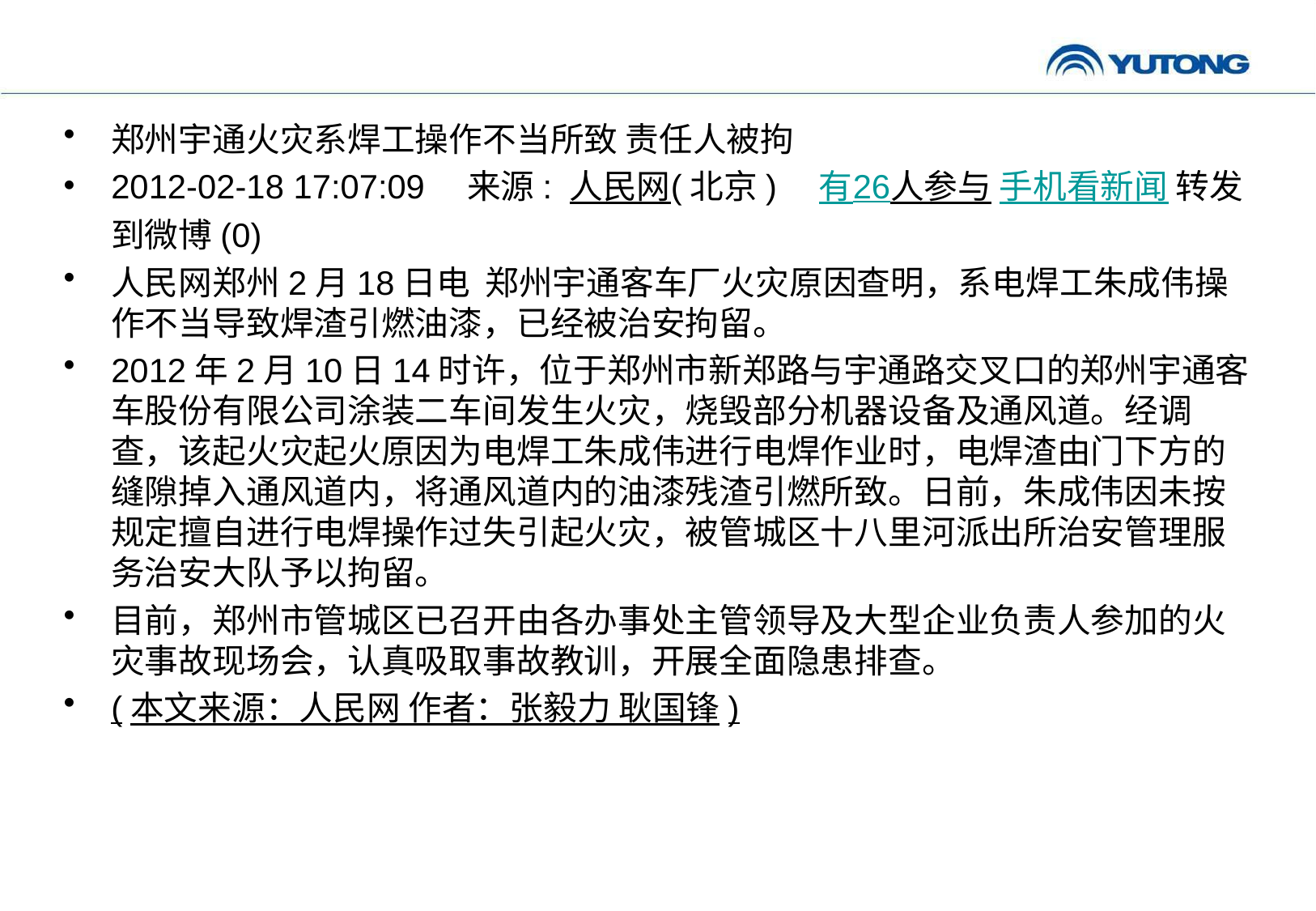

郑州宇通火灾系焊工操作不当所致 责任人被拘
2012-02-18 17:07:09　来源: 人民网(北京)　有26人参与 手机看新闻 转发到微博(0)
人民网郑州2月18日电  郑州宇通客车厂火灾原因查明，系电焊工朱成伟操作不当导致焊渣引燃油漆，已经被治安拘留。
2012年2月10日14时许，位于郑州市新郑路与宇通路交叉口的郑州宇通客车股份有限公司涂装二车间发生火灾，烧毁部分机器设备及通风道。经调查，该起火灾起火原因为电焊工朱成伟进行电焊作业时，电焊渣由门下方的缝隙掉入通风道内，将通风道内的油漆残渣引燃所致。日前，朱成伟因未按规定擅自进行电焊操作过失引起火灾，被管城区十八里河派出所治安管理服务治安大队予以拘留。
目前，郑州市管城区已召开由各办事处主管领导及大型企业负责人参加的火灾事故现场会，认真吸取事故教训，开展全面隐患排查。
(本文来源：人民网 作者：张毅力 耿国锋)